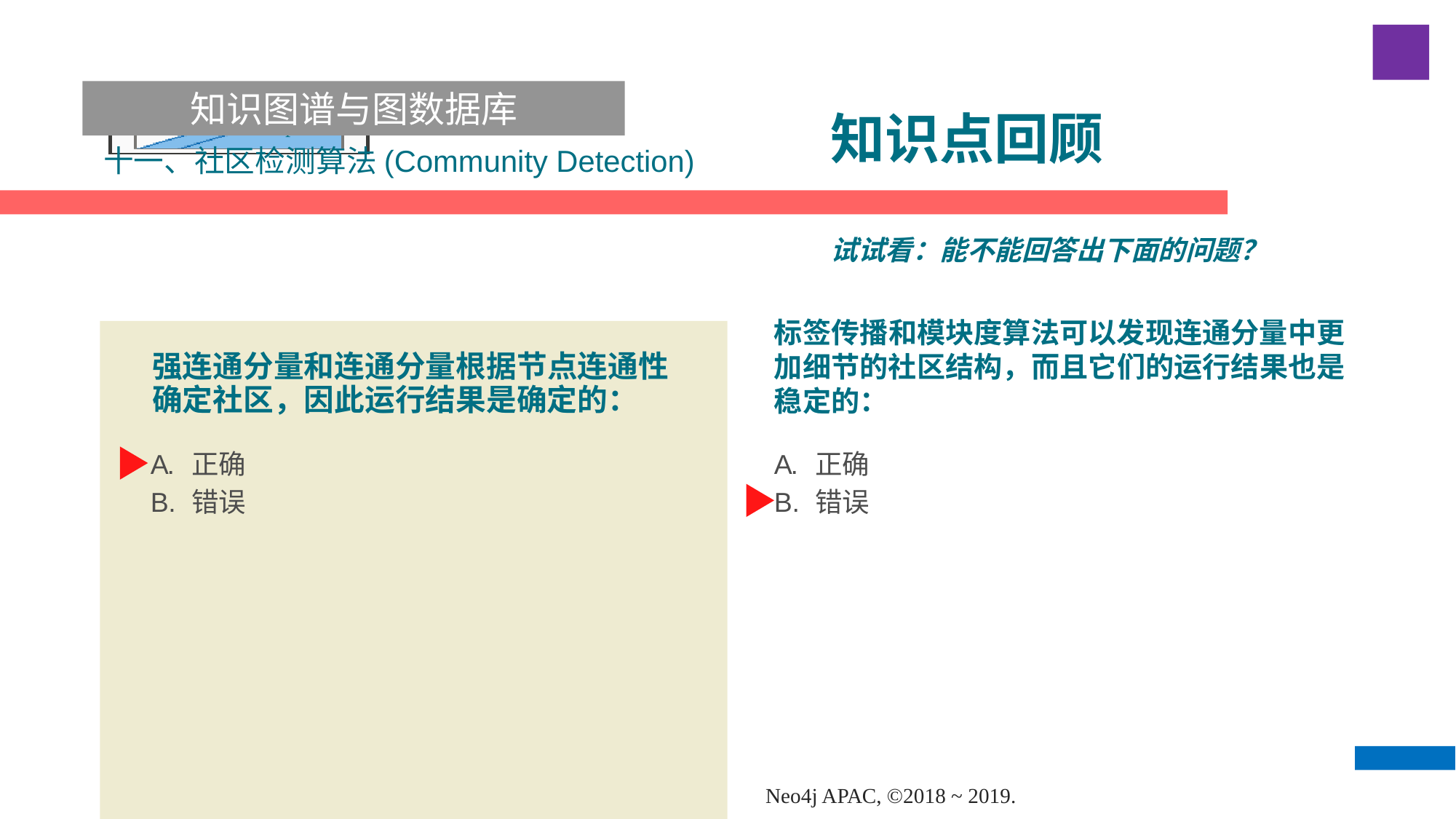

知识图谱与图数据库

# 知识点回顾
十一、社区检测算法(Community Detection)
试试看：能不能回答出下面的问题？
标签传播和模块度算法可以发现连通分量中更加细节的社区结构，而且它们的运行结果也是稳定的：
强连通分量和连通分量根据节点连通性确定社区，因此运行结果是确定的：

正确
错误
正确
错误